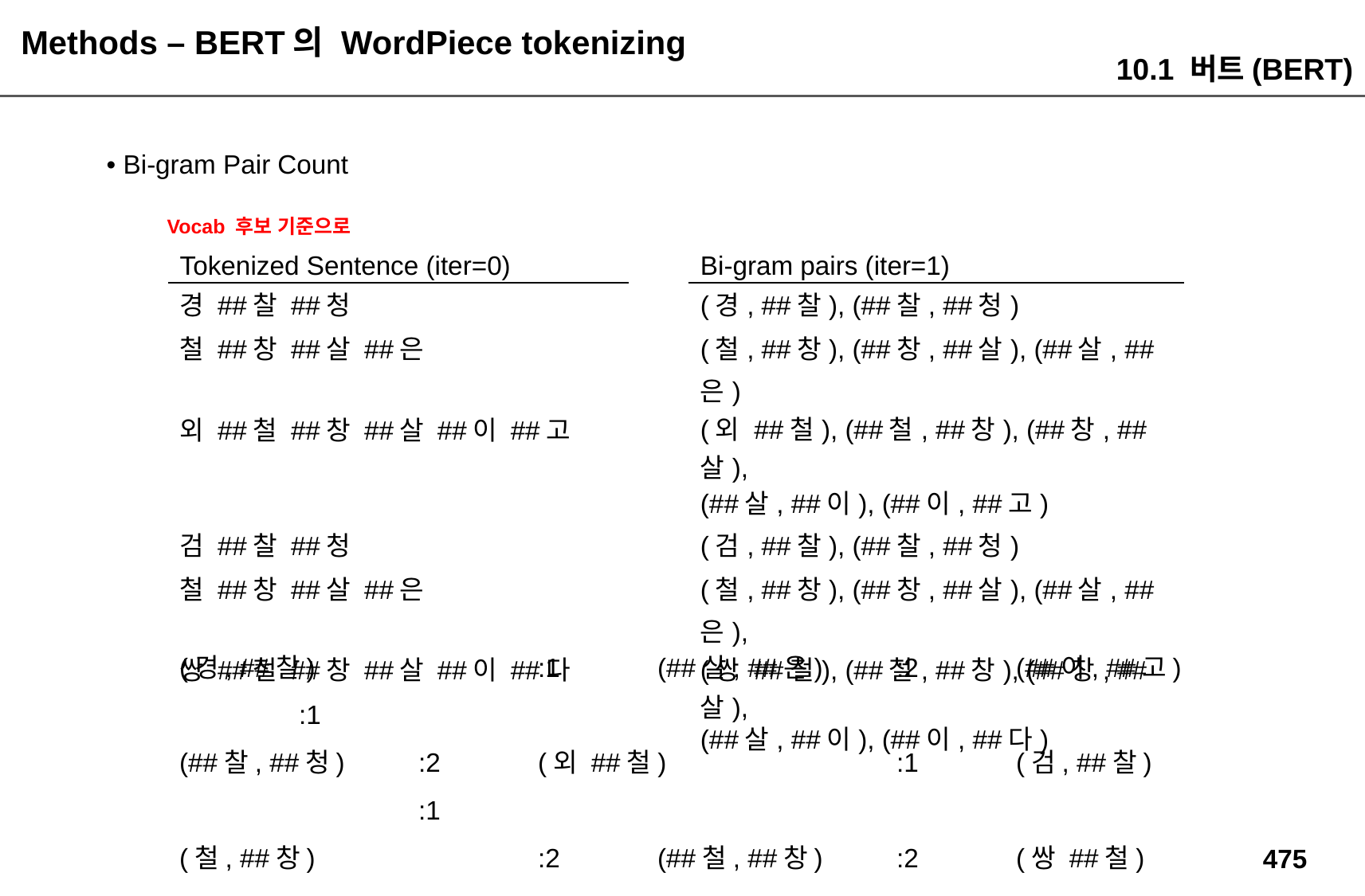

Methods – BERT의 WordPiece tokenizing
10.1 버트(BERT)
• Bi-gram Pair Count
Vocab 후보 기준으로
| Tokenized Sentence (iter=0) |  | Bi-gram pairs (iter=1) |
| --- | --- | --- |
| 경 ##찰 ##청 |  | (경, ##찰), (##찰, ##청) |
| 철 ##창 ##살 ##은 |  | (철, ##창), (##창, ##살), (##살, ##은) |
| 외 ##철 ##창 ##살 ##이 ##고 |  | (외 ##철), (##철, ##창), (##창, ##살), (##살, ##이), (##이, ##고) |
| 검 ##찰 ##청 |  | (검, ##찰), (##찰, ##청) |
| 철 ##창 ##살 ##은 |  | (철, ##창), (##창, ##살), (##살, ##은), |
| 쌍 ##철 ##창 ##살 ##이 ##다 |  | (쌍 ##철), (##철, ##창), (##창, ##살), (##살, ##이), (##이, ##다) |
(경, ##찰)		:1	(##살, ##은)	:2	(##이, ##고)	:1
(##찰, ##청)	:2	(외 ##철)		:1	(검, ##찰)		:1
(철, ##창)		:2	(##철, ##창)	:2	(쌍 ##철)		:1
(##창, ##살)	:4	(##살, ##이)	:2	(##이, ##다)	:1